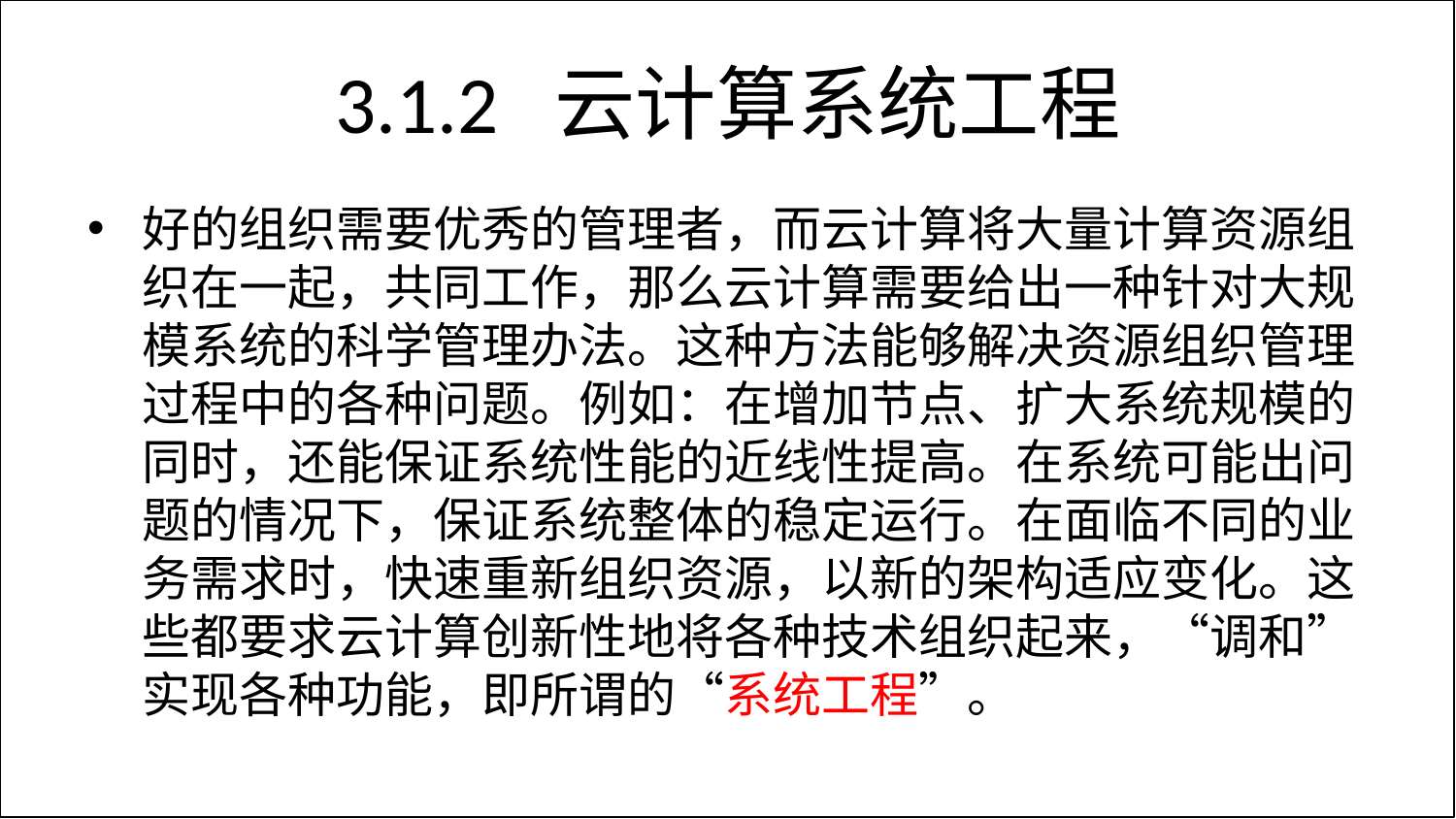

# 3.1.2  云计算系统工程
好的组织需要优秀的管理者，而云计算将大量计算资源组织在一起，共同工作，那么云计算需要给出一种针对大规模系统的科学管理办法。这种方法能够解决资源组织管理过程中的各种问题。例如：在增加节点、扩大系统规模的同时，还能保证系统性能的近线性提高。在系统可能出问题的情况下，保证系统整体的稳定运行。在面临不同的业务需求时，快速重新组织资源，以新的架构适应变化。这些都要求云计算创新性地将各种技术组织起来，“调和”实现各种功能，即所谓的“系统工程”。